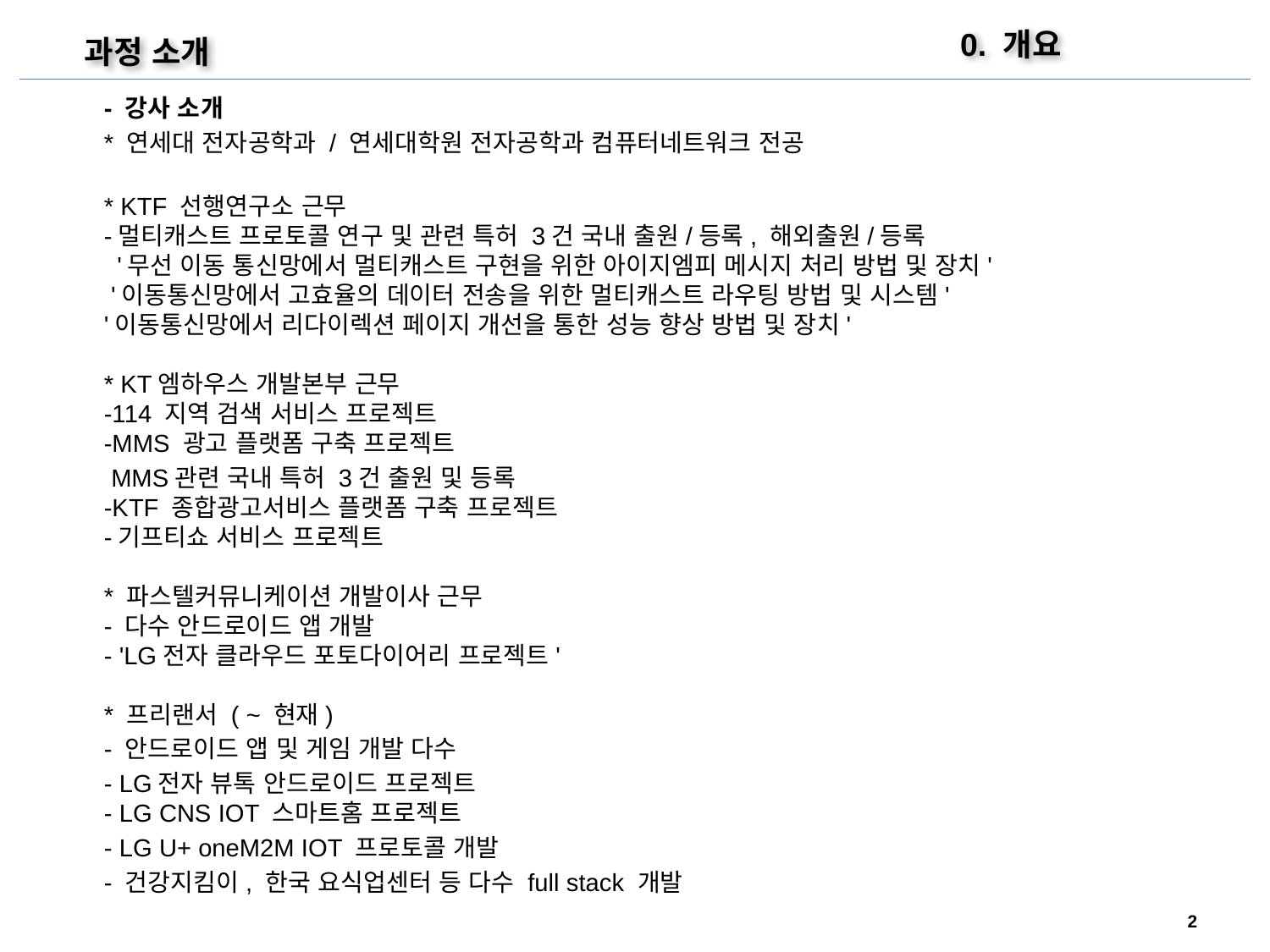

0. 개요
과정 소개
- 강사 소개
* 연세대 전자공학과 / 연세대학원 전자공학과 컴퓨터네트워크 전공
* KTF 선행연구소 근무
-멀티캐스트 프로토콜 연구 및 관련 특허 3건 국내 출원/등록, 해외출원/등록 
 '무선 이동 통신망에서 멀티캐스트 구현을 위한 아이지엠피 메시지 처리 방법 및 장치'
 '이동통신망에서 고효율의 데이터 전송을 위한 멀티캐스트 라우팅 방법 및 시스템'
'이동통신망에서 리다이렉션 페이지 개선을 통한 성능 향상 방법 및 장치'
* KT엠하우스 개발본부 근무
-114 지역 검색 서비스 프로젝트
-MMS 광고 플랫폼 구축 프로젝트
 MMS관련 국내 특허 3건 출원 및 등록
-KTF 종합광고서비스 플랫폼 구축 프로젝트
-기프티쇼 서비스 프로젝트
* 파스텔커뮤니케이션 개발이사 근무
- 다수 안드로이드 앱 개발
- 'LG전자 클라우드 포토다이어리 프로젝트'
* 프리랜서 ( ~ 현재)
- 안드로이드 앱 및 게임 개발 다수
- LG전자 뷰톡 안드로이드 프로젝트
- LG CNS IOT 스마트홈 프로젝트
- LG U+ oneM2M IOT 프로토콜 개발
- 건강지킴이, 한국 요식업센터 등 다수 full stack 개발